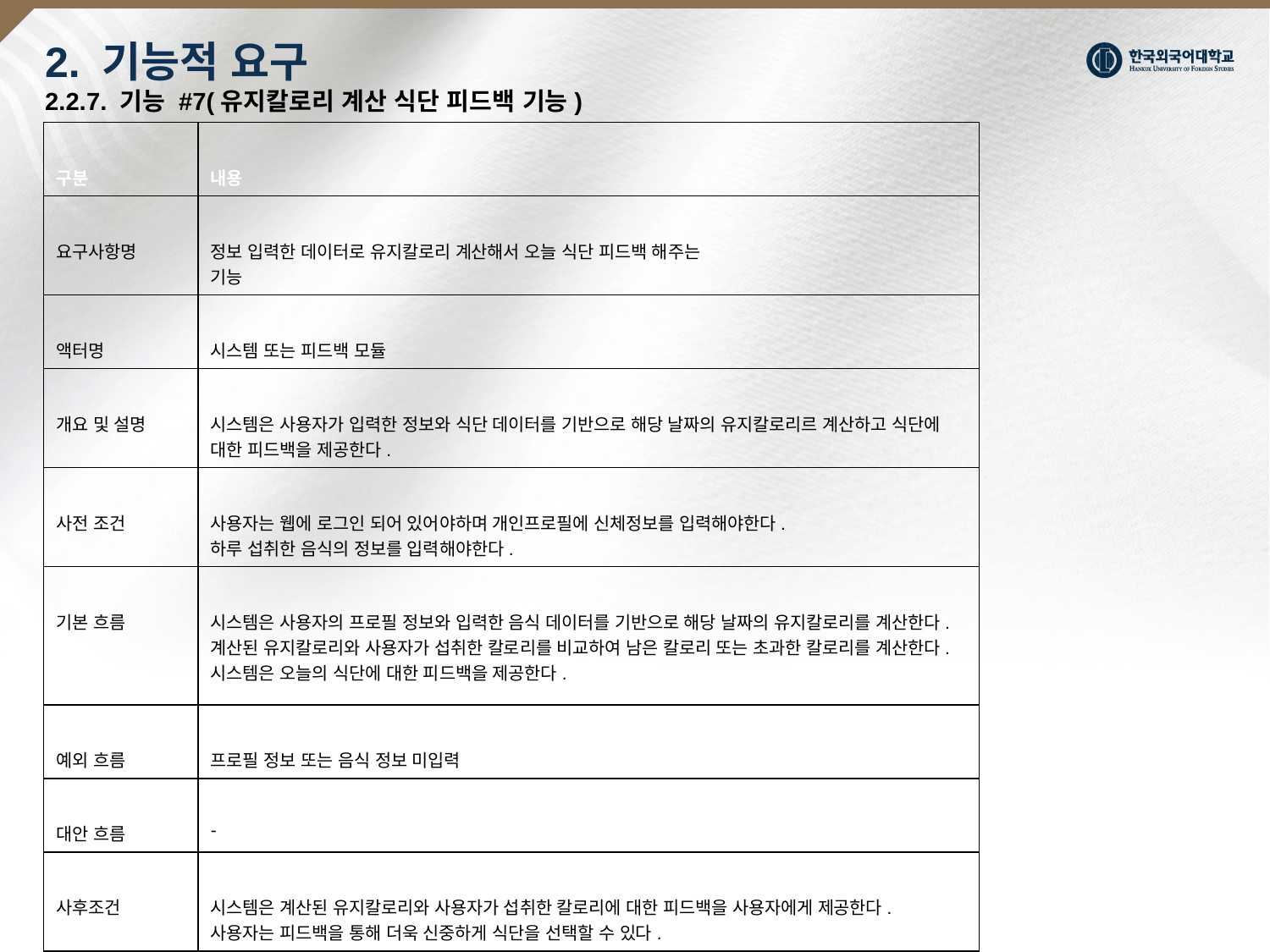

# 2. 기능적 요구 2.2.7. 기능 #7(유지칼로리 계산 식단 피드백 기능)
| 구분 | 내용 |
| --- | --- |
| 요구사항명 | 정보 입력한 데이터로 유지칼로리 계산해서 오늘 식단 피드백 해주는  기능 |
| 액터명 | 시스템 또는 피드백 모듈 |
| 개요 및 설명 | 시스템은 사용자가 입력한 정보와 식단 데이터를 기반으로 해당 날짜의 유지칼로리르 계산하고 식단에 대한 피드백을 제공한다. |
| 사전 조건 | 사용자는 웹에 로그인 되어 있어야하며 개인프로필에 신체정보를 입력해야한다.  하루 섭취한 음식의 정보를 입력해야한다. |
| 기본 흐름 | 시스템은 사용자의 프로필 정보와 입력한 음식 데이터를 기반으로 해당 날짜의 유지칼로리를 계산한다.  계산된 유지칼로리와 사용자가 섭취한 칼로리를 비교하여 남은 칼로리 또는 초과한 칼로리를 계산한다.  시스템은 오늘의 식단에 대한 피드백을 제공한다. |
| 예외 흐름 | 프로필 정보 또는 음식 정보 미입력 |
| 대안 흐름 | - |
| 사후조건 | 시스템은 계산된 유지칼로리와 사용자가 섭취한 칼로리에 대한 피드백을 사용자에게 제공한다.  사용자는 피드백을 통해 더욱 신중하게 식단을 선택할 수 있다. |